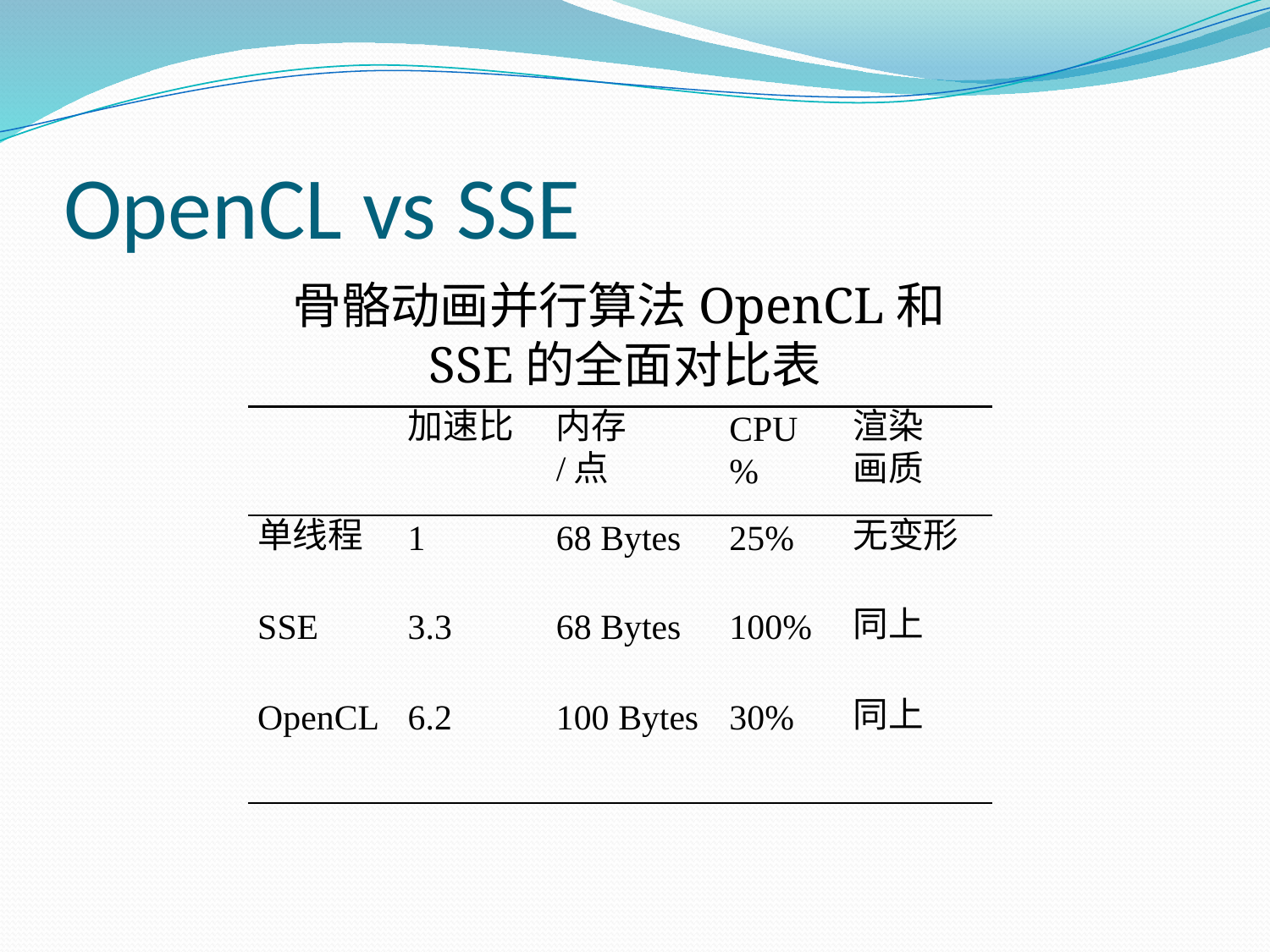

# OpenCL vs SSE
骨骼动画并行算法OpenCL和SSE的全面对比表
|  | 加速比 | 内存 /点 | CPU % | 渲染 画质 |
| --- | --- | --- | --- | --- |
| 单线程 | 1 | 68 Bytes | 25% | 无变形 |
| SSE | 3.3 | 68 Bytes | 100% | 同上 |
| OpenCL | 6.2 | 100 Bytes | 30% | 同上 |